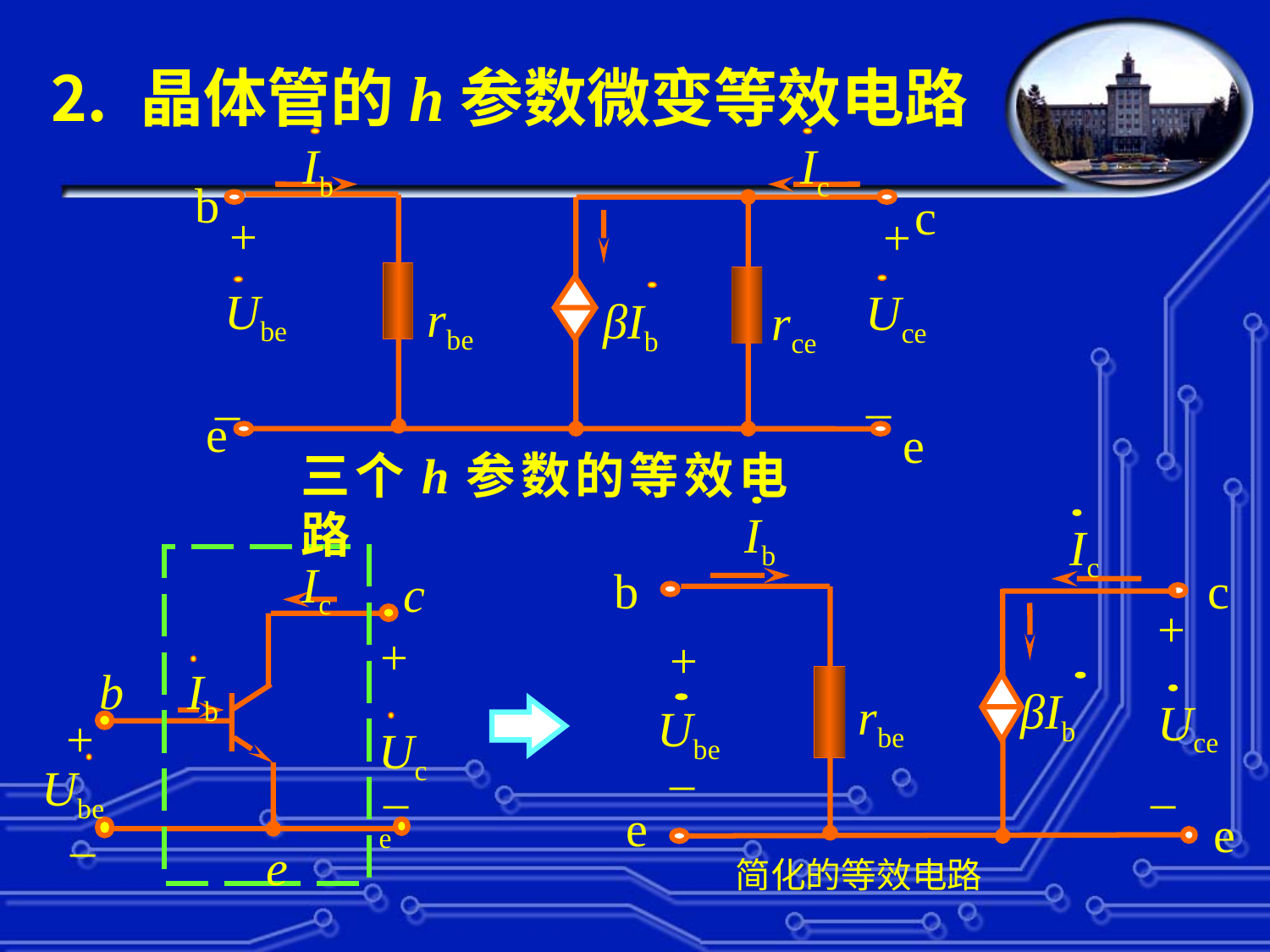

⒉ 晶体管的h参数微变等效电路
Ib

Ic

b
c

+
+

Ube

Uce

rbe

βIb
rce

_
_
e
e

三个h参数的等效电路
Ib

Ic

b
c

+

+

βIb

rbe
Uce

Ube

_
_
e
e

简化的等效电路

Ic

c

+
b
Ib

+

Uce

_
Ube

_

e